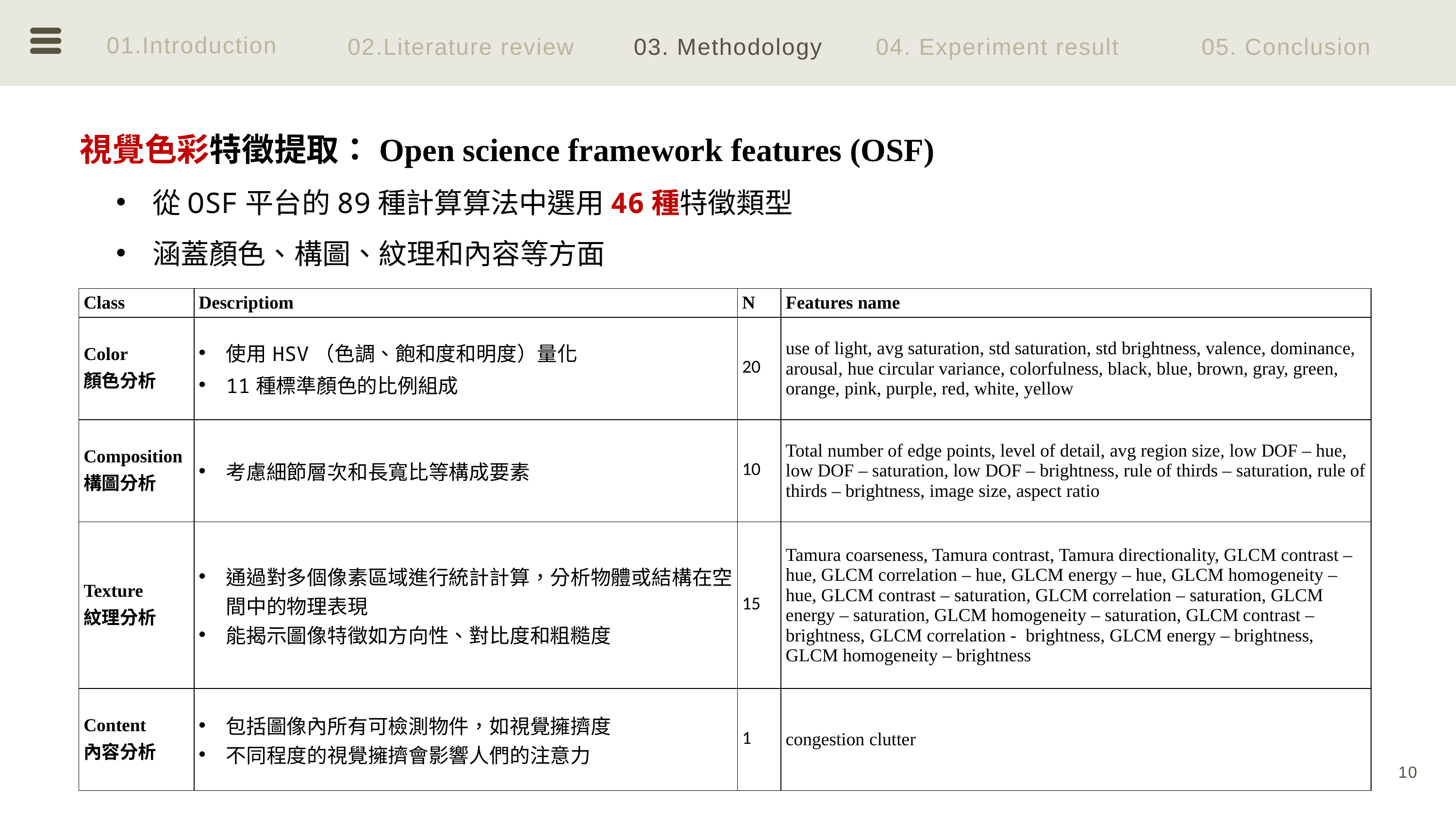

01.Introduction
02.Literature review
03. Methodology
04. Experiment result
05. Conclusion

視覺色彩特徵提取：Open science framework features (OSF)
從OSF平台的89種計算算法中選用46種特徵類型
涵蓋顏色、構圖、紋理和內容等方面
| Class | Descriptiom | N | Features name |
| --- | --- | --- | --- |
| Color 顏色分析 | 使用HSV（色調、飽和度和明度）量化 11種標準顏色的比例組成 | 20 | use of light, avg saturation, std saturation, std brightness, valence, dominance, arousal, hue circular variance, colorfulness, black, blue, brown, gray, green, orange, pink, purple, red, white, yellow |
| Composition 構圖分析 | 考慮細節層次和長寬比等構成要素 | 10 | Total number of edge points, level of detail, avg region size, low DOF – hue, low DOF – saturation, low DOF – brightness, rule of thirds – saturation, rule of thirds – brightness, image size, aspect ratio |
| Texture 紋理分析 | 通過對多個像素區域進行統計計算，分析物體或結構在空間中的物理表現 能揭示圖像特徵如方向性、對比度和粗糙度 | 15 | Tamura coarseness, Tamura contrast, Tamura directionality, GLCM contrast – hue, GLCM correlation – hue, GLCM energy – hue, GLCM homogeneity – hue, GLCM contrast – saturation, GLCM correlation – saturation, GLCM energy – saturation, GLCM homogeneity – saturation, GLCM contrast – brightness, GLCM correlation - brightness, GLCM energy – brightness, GLCM homogeneity – brightness |
| Content 內容分析 | 包括圖像內所有可檢測物件，如視覺擁擠度 不同程度的視覺擁擠會影響人們的注意力 | 1 | congestion clutter |
10